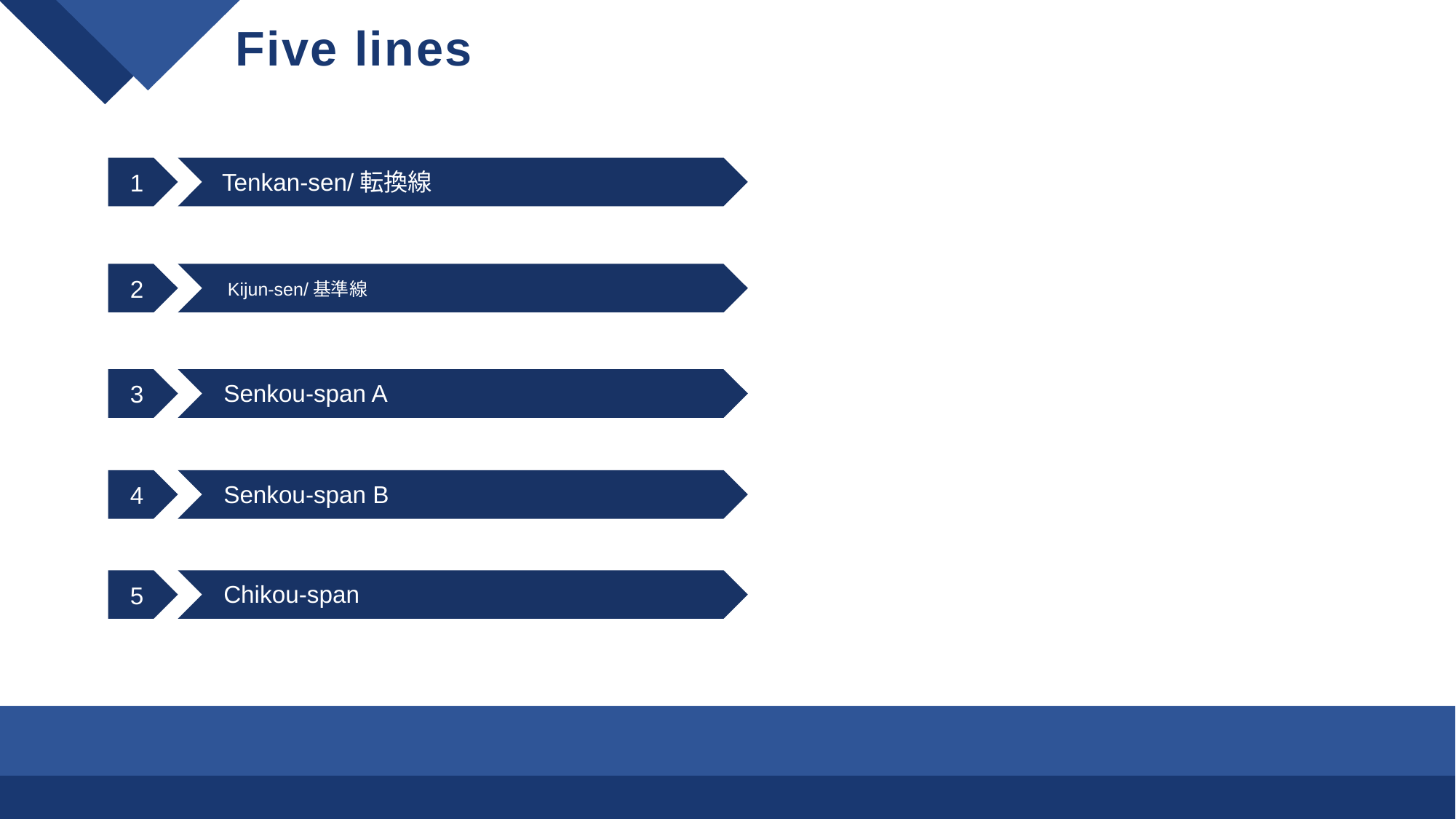

Five lines
1

Tenkan-sen/転換線
2

   Kijun-sen/基準線
3

Senkou-span A
Technical indicator system
4

Senkou-span B
5

Chikou-span